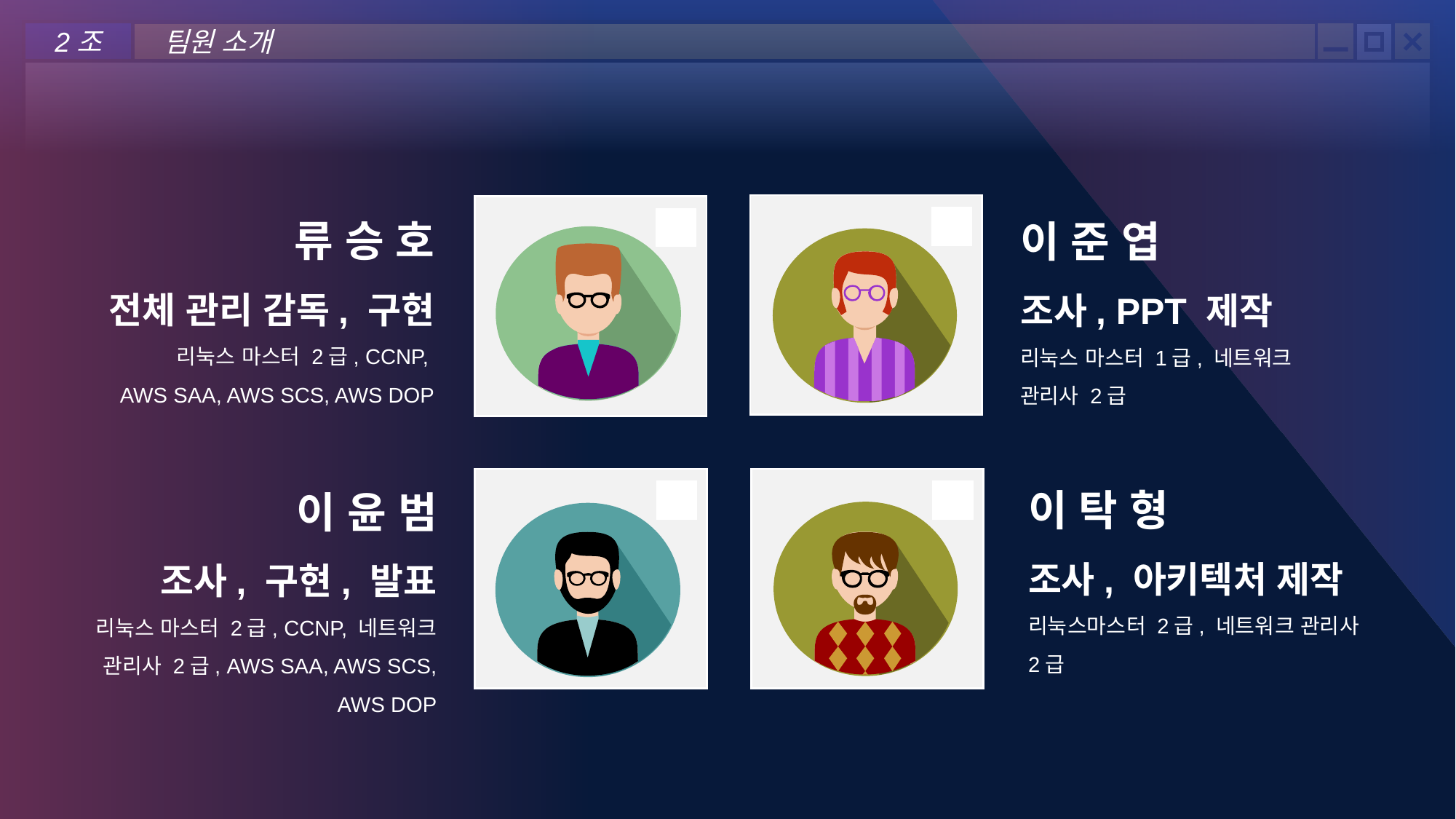

2조	팀원 소개

류 승 호
전체 관리 감독, 구현
리눅스 마스터 2급, CCNP,
AWS SAA, AWS SCS, AWS DOP
이 준 엽
조사, PPT 제작
리눅스 마스터 1급, 네트워크 관리사 2급

이 탁 형
조사, 아키텍처 제작
리눅스마스터 2급, 네트워크 관리사 2급
이 윤 범
조사, 구현, 발표
리눅스 마스터 2급, CCNP, 네트워크 관리사 2급, AWS SAA, AWS SCS, AWS DOP